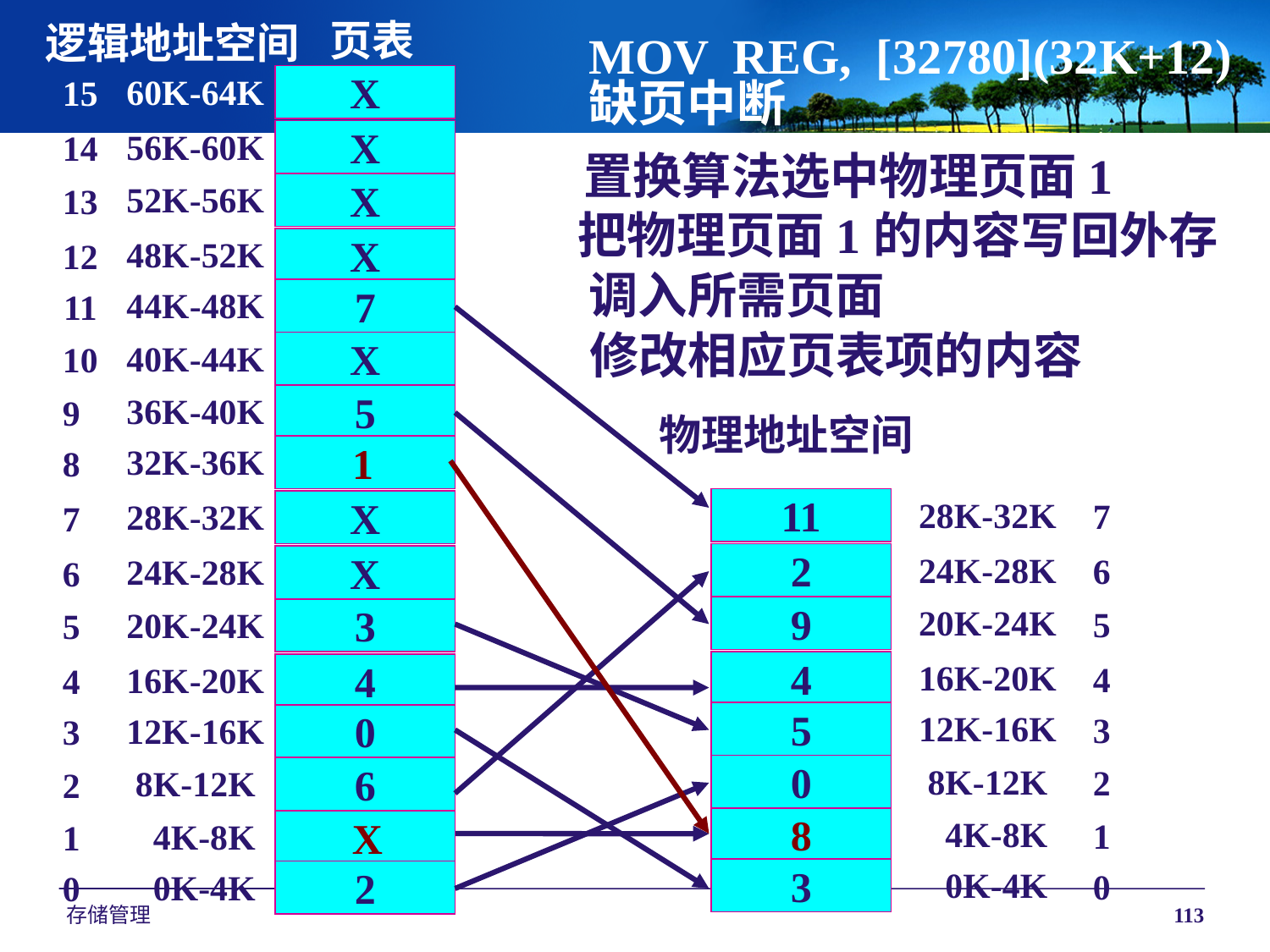

页表
逻辑地址空间
MOV  REG,  [32780](32K+12)
60K-64K
56K-60K
52K-56K
48K-52K
44K-48K
40K-44K
36K-40K
32K-36K
28K-32K
24K-28K
20K-24K
16K-20K
12K-16K
 8K-12K
   4K-8K
   0K-4K
15
14
13
12
11
10
9
8
7
6
5
4
3
2
1
0
X
X
X
X
7
X
5
X
X
X
3
4
0
6
1
2
缺页中断
置换算法选中物理页面1
把物理页面1的内容写回外存
调入所需页面

修改相应页表项的内容
物理地址空间

1

28K-32K
24K-28K
20K-24K
16K-20K
12K-16K
 8K-12K
   4K-8K
   0K-4K
7
6
5
4
3
2
1
0
11
2

9

4

5

0

1
8
X

3
存储管理
113